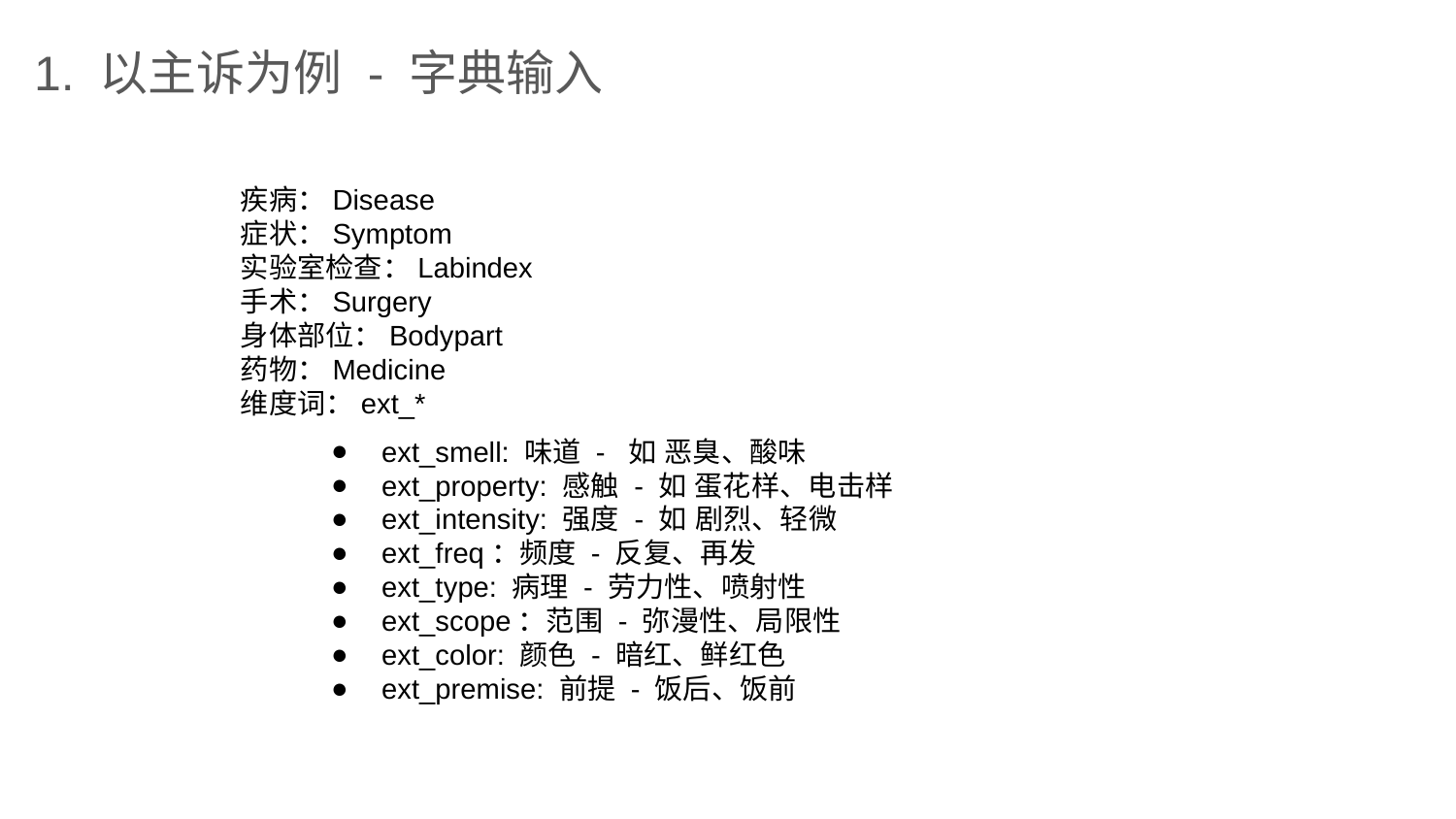

1. 以主诉为例 - 字典输入

疾病：Disease
症状：Symptom
实验室检查：Labindex
手术：Surgery
身体部位：Bodypart
药物：Medicine
维度词：ext_*

ext_smell: 味道 -  如 恶臭、酸味
ext_property: 感触 - 如 蛋花样、电击样
ext_intensity: 强度 - 如 剧烈、轻微
ext_freq：频度 - 反复、再发
ext_type: 病理 - 劳力性、喷射性
ext_scope：范围 - 弥漫性、局限性
ext_color: 颜色 - 暗红、鲜红色
ext_premise: 前提 - 饭后、饭前